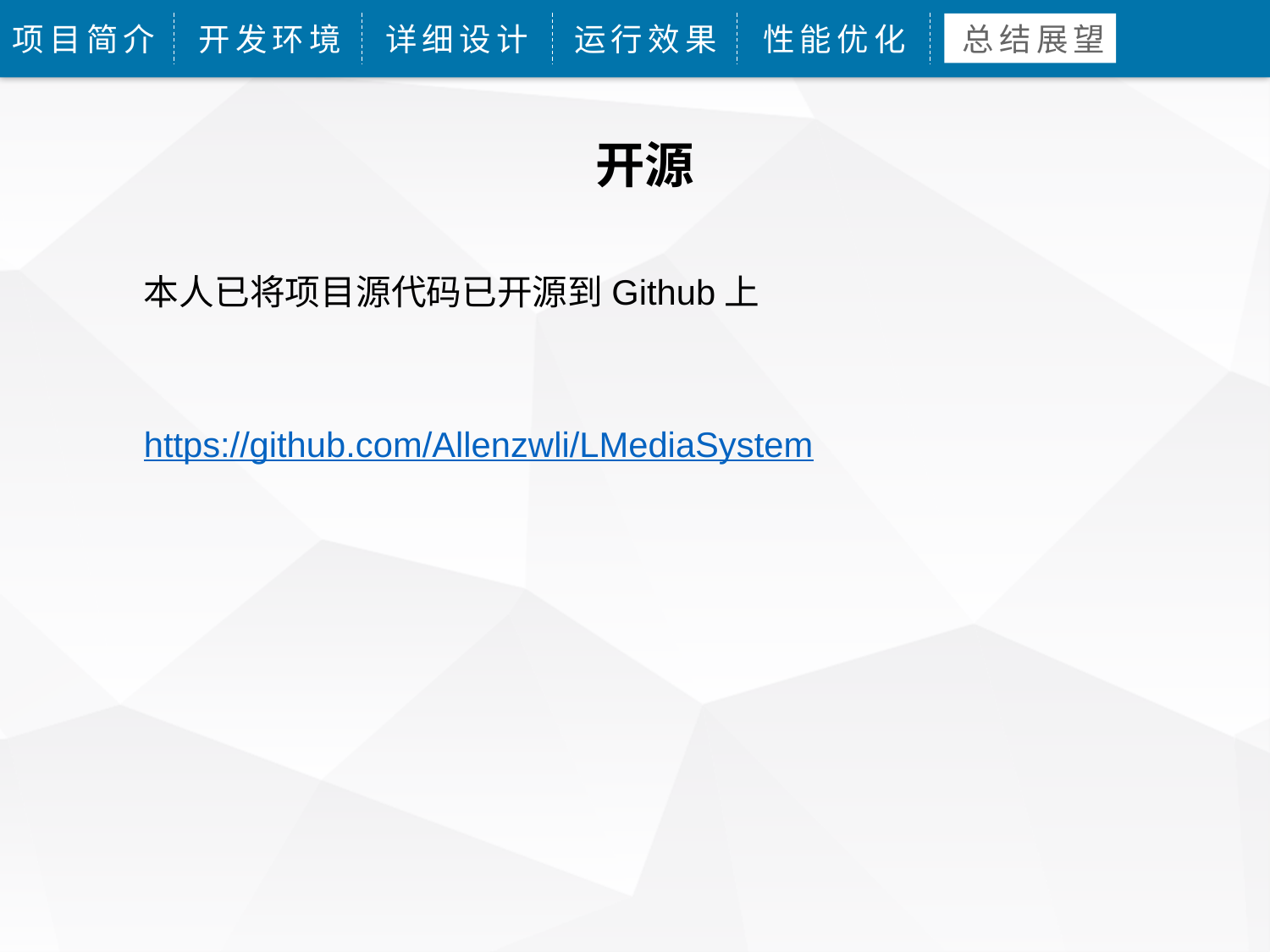

项目简介
开发环境
详细设计
运行效果
性能优化
总结展望

开源

本人已将项目源代码已开源到Github上

https://github.com/Allenzwli/LMediaSystem